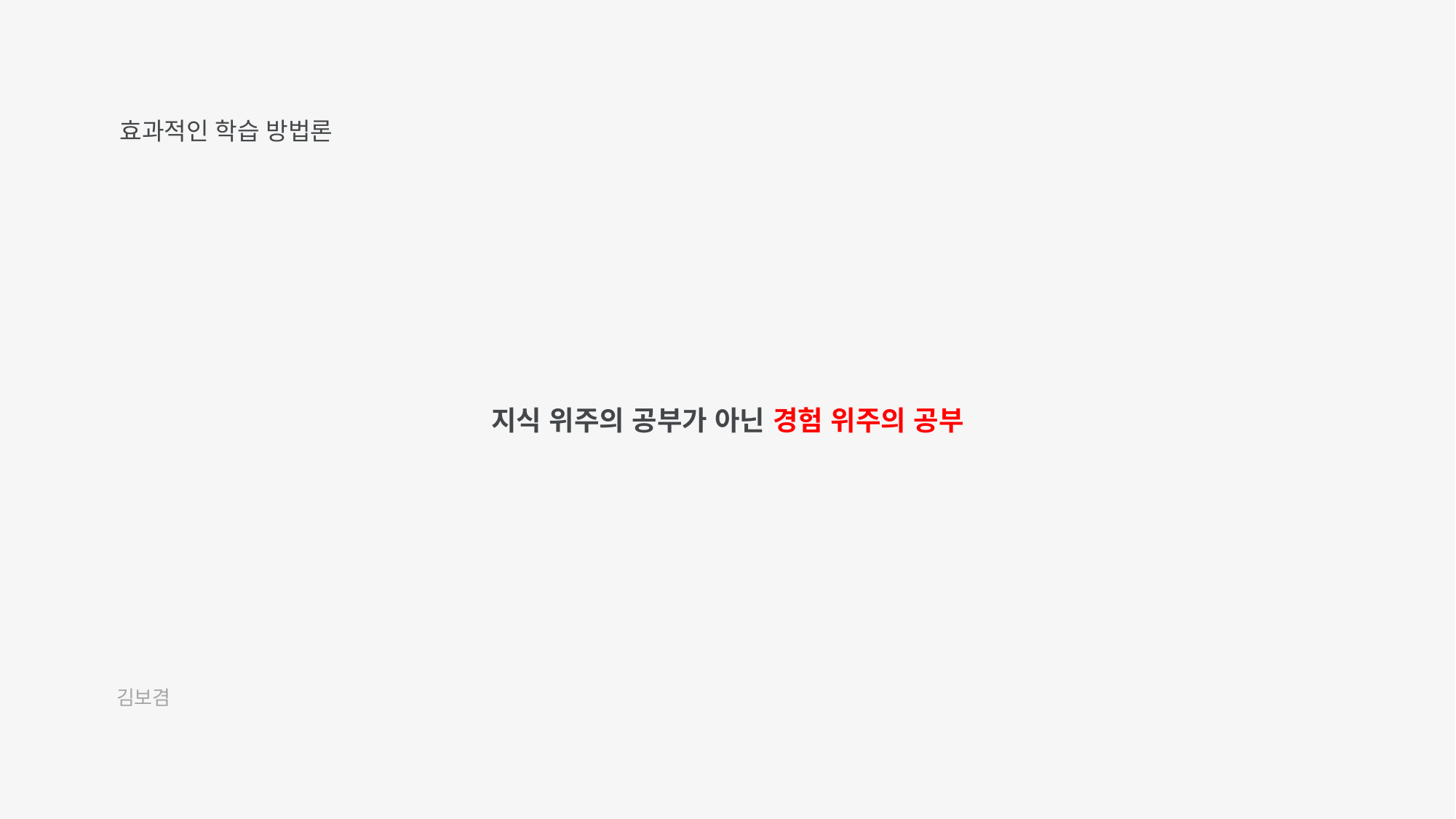

효과적인 학습 방법론
지식 위주의 공부가 아닌 경험 위주의 공부
김보겸